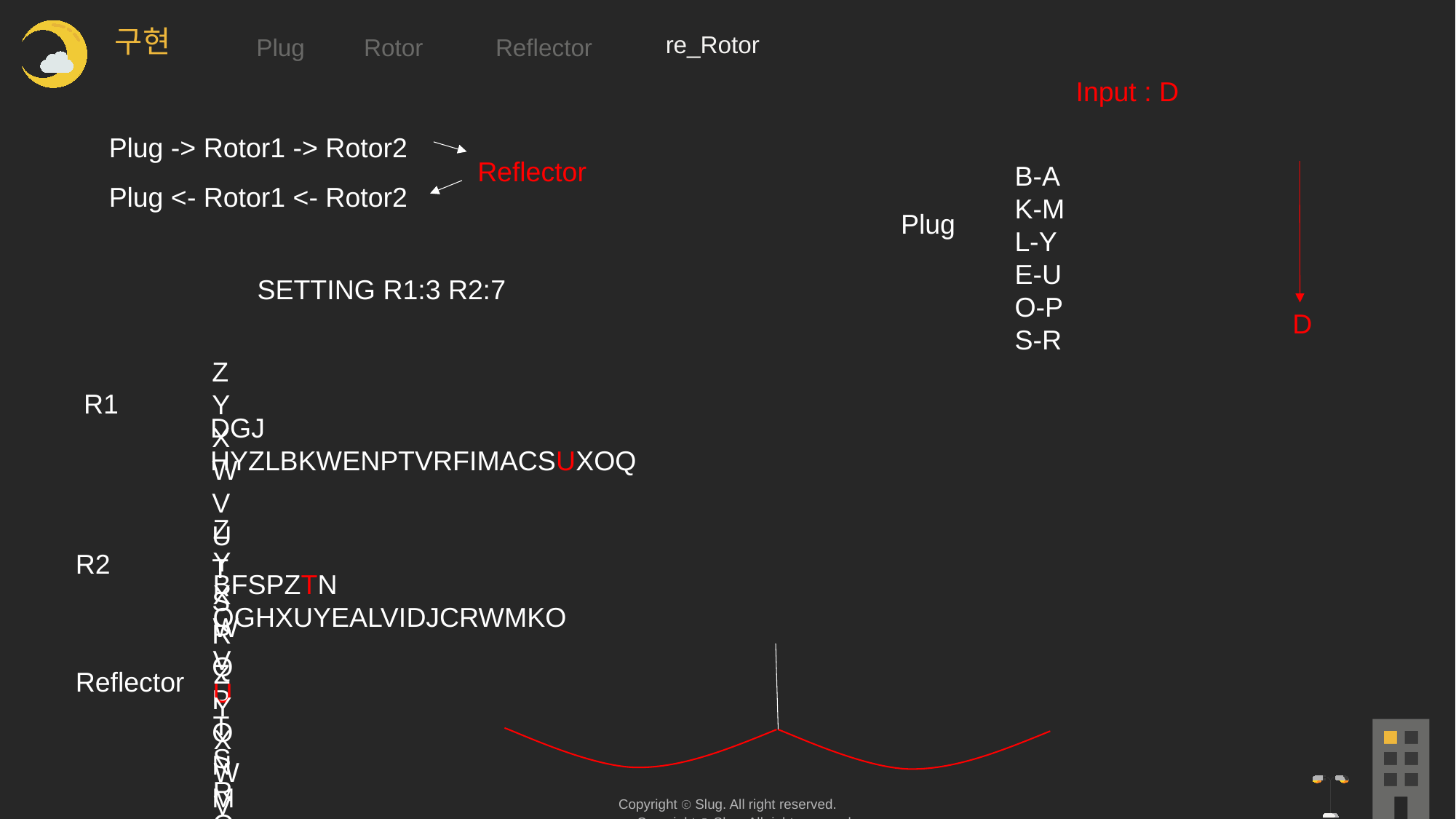

구현

re_Rotor
Reflector
Plug
Rotor
Input : D
Plug -> Rotor1 -> Rotor2
Plug <- Rotor1 <- Rotor2
Reflector
B-A
K-M
L-Y
E-U
O-P
S-R
Plug
SETTING R1:3 R2:7
D
Z
Y
X
W
V
U
T
S
R
Q
P
O
N
M
L
K
J
I
H
G
F
E
D
C
B
A
R1
DGJ
HYZLBKWENPTVRFIMACSUXOQ
Z
Y
X
W
V
U
T
S
R
Q
P
O
N
M
L
K
J
I
H
G
F
E
D
C
B
A
R2
BFSPZTN
QGHXUYEALVIDJCRWMKO
Z
Y
X
W
V
U
T
S
R
Q
P
O
N
M
L
K
J
I
H
G
F
E
D
C
B
A
Reflector

Copyright ⓒ Slug. All right reserved.
Copyright ⓒ Slug. All right reserved.
Copyright ⓒ Slug. All right reserved.